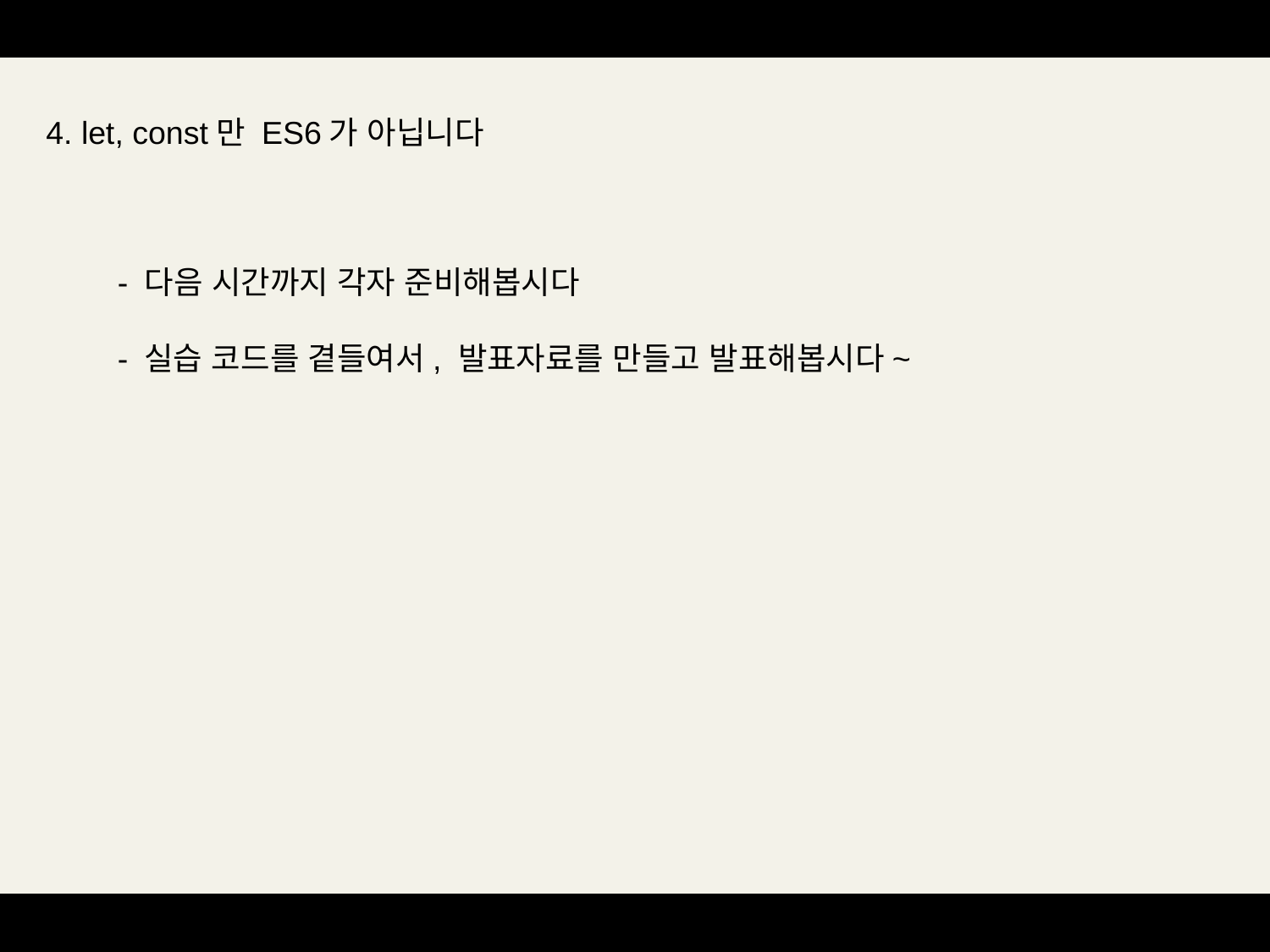

4. let, const만 ES6가 아닙니다
- 다음 시간까지 각자 준비해봅시다

- 실습 코드를 곁들여서, 발표자료를 만들고 발표해봅시다~